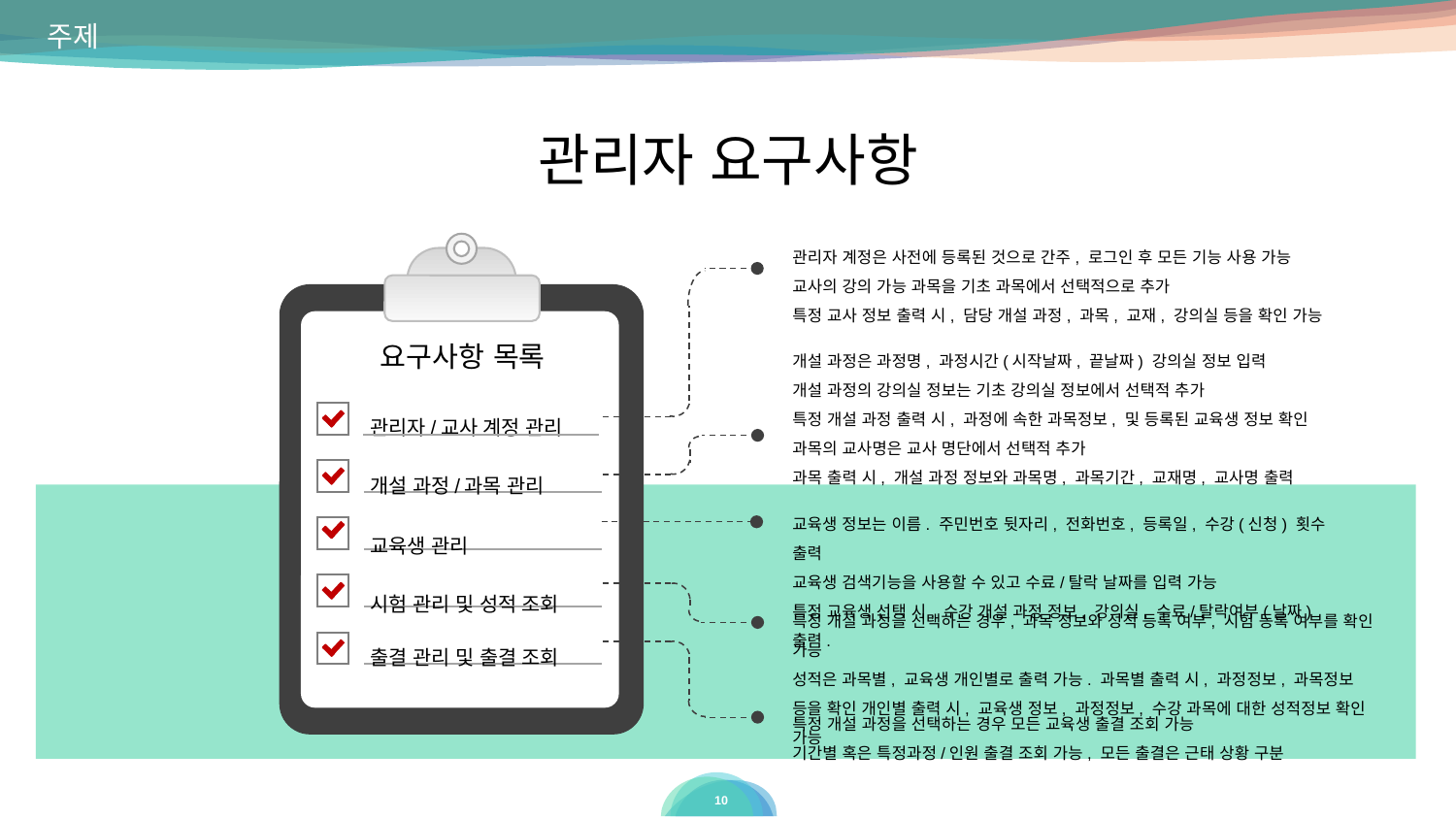

주제
관리자 요구사항
관리자 계정은 사전에 등록된 것으로 간주, 로그인 후 모든 기능 사용 가능
교사의 강의 가능 과목을 기초 과목에서 선택적으로 추가
특정 교사 정보 출력 시, 담당 개설 과정, 과목, 교재, 강의실 등을 확인 가능

요구사항 목록

개설 과정은 과정명, 과정시간(시작날짜, 끝날짜) 강의실 정보 입력
개설 과정의 강의실 정보는 기초 강의실 정보에서 선택적 추가
특정 개설 과정 출력 시, 과정에 속한 과목정보, 및 등록된 교육생 정보 확인
과목의 교사명은 교사 명단에서 선택적 추가
과목 출력 시, 개설 과정 정보와 과목명, 과목기간, 교재명, 교사명 출력
관리자/교사 계정 관리

개설 과정/과목 관리

교육생 정보는 이름. 주민번호 뒷자리, 전화번호, 등록일, 수강(신청) 횟수 출력
교육생 검색기능을 사용할 수 있고 수료/탈락 날짜를 입력 가능
특정 교육생 선택 시, 수강 개설 과정 정보, 강의실, 수료/탈락여부(날짜) 출력.

교육생 관리

시험 관리 및 성적 조회

특정 개설 과정을 선택하는 경우, 과목 정보와 성적 등록 여부, 시험 등록 여부를 확인 가능
성적은 과목별, 교육생 개인별로 출력 가능. 과목별 출력 시, 과정정보, 과목정보 등을 확인 개인별 출력 시, 교육생 정보, 과정정보, 수강 과목에 대한 성적정보 확인 가능
출결 관리 및 출결 조회

특정 개설 과정을 선택하는 경우 모든 교육생 출결 조회 가능
기간별 혹은 특정과정/인원 출결 조회 가능, 모든 출결은 근태 상황 구분

10